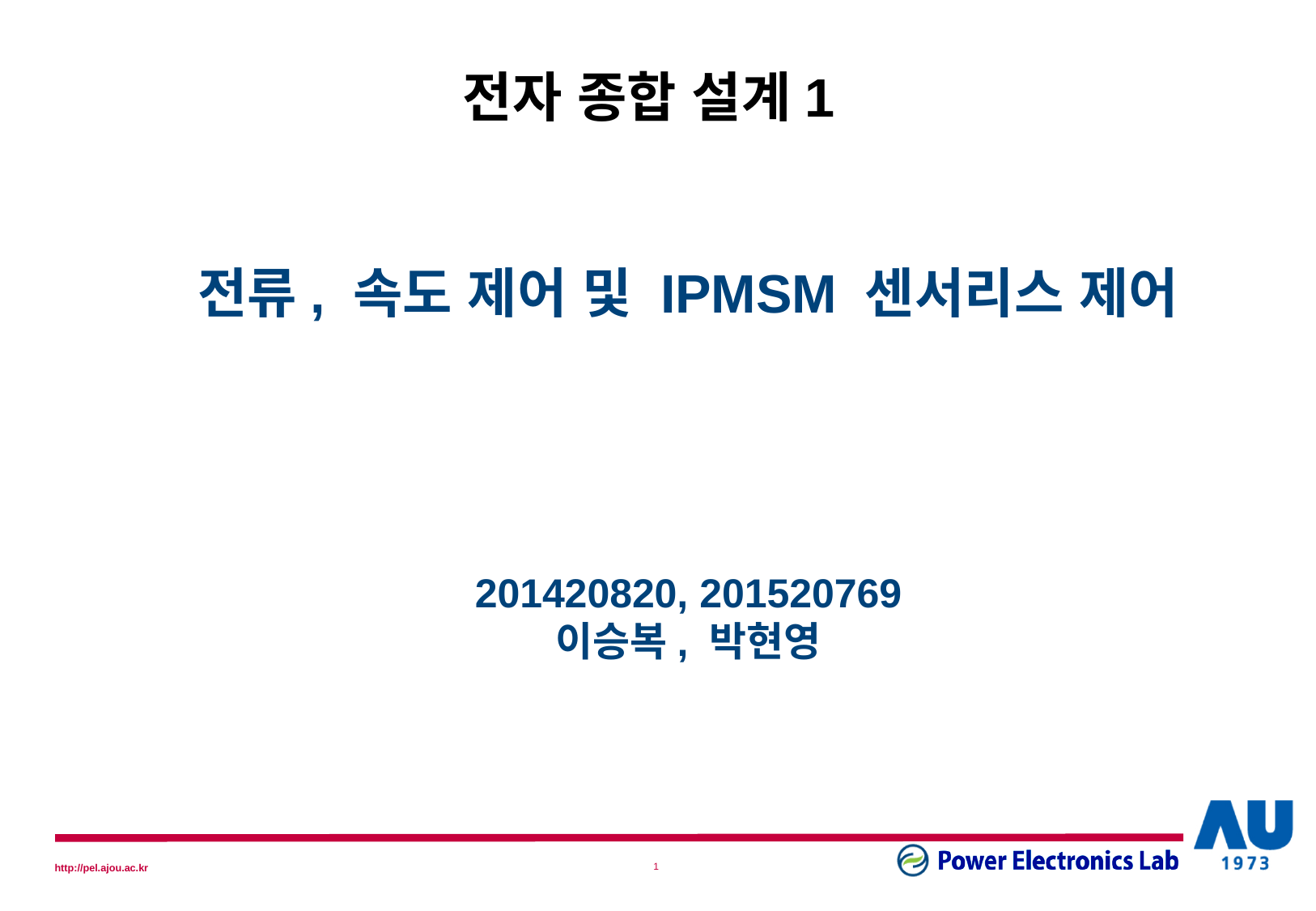

# 전자 종합 설계1
전류, 속도 제어 및 IPMSM 센서리스 제어
201420820, 201520769
이승복, 박현영
1